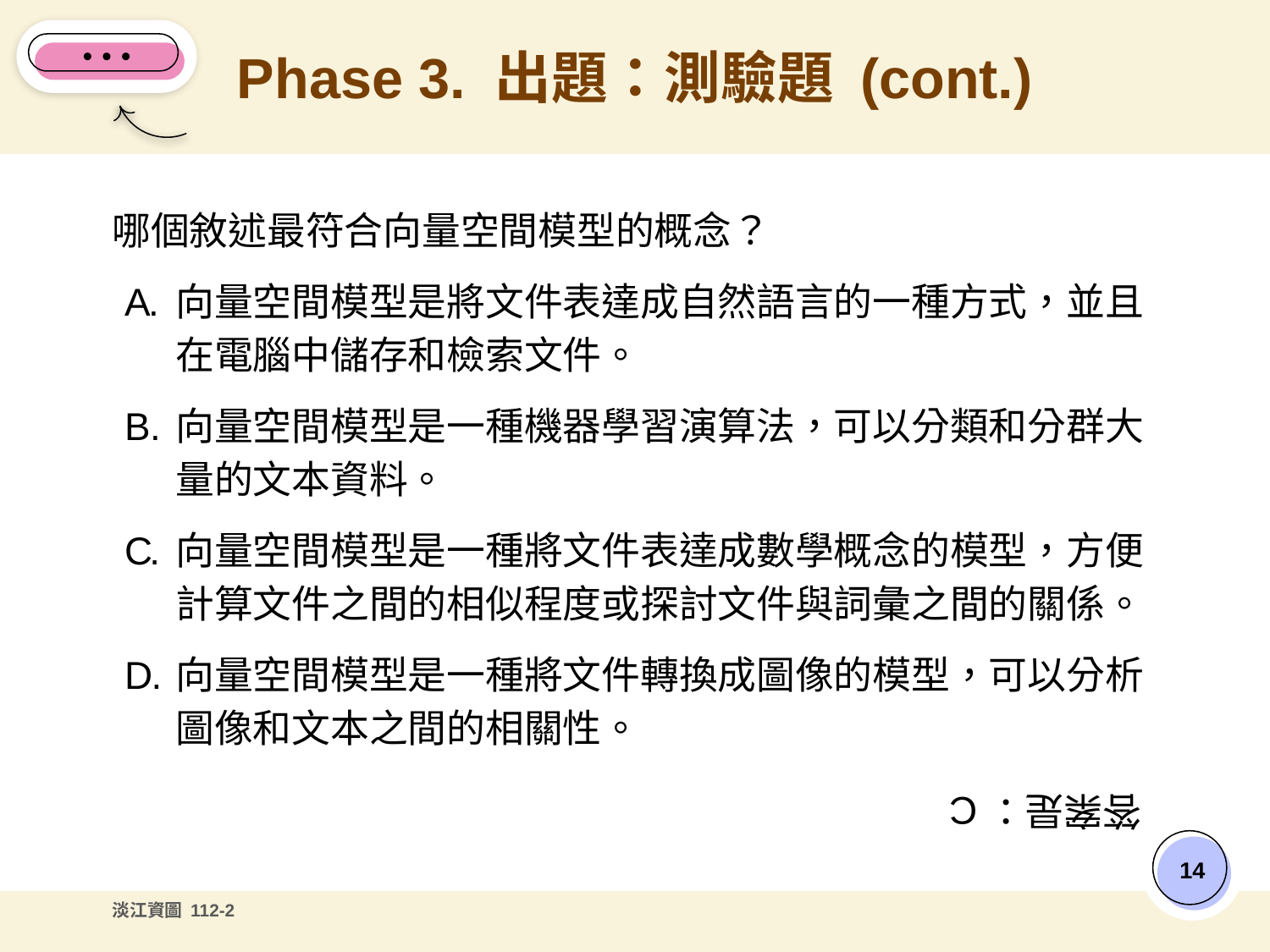

# Phase 3. 出題：測驗題 (cont.)
哪個敘述最符合向量空間模型的概念？
向量空間模型是將文件表達成自然語言的一種方式，並且在電腦中儲存和檢索文件。
向量空間模型是一種機器學習演算法，可以分類和分群大量的文本資料。
向量空間模型是一種將文件表達成數學概念的模型，方便計算文件之間的相似程度或探討文件與詞彙之間的關係。
向量空間模型是一種將文件轉換成圖像的模型，可以分析圖像和文本之間的相關性。

答案是：C
14